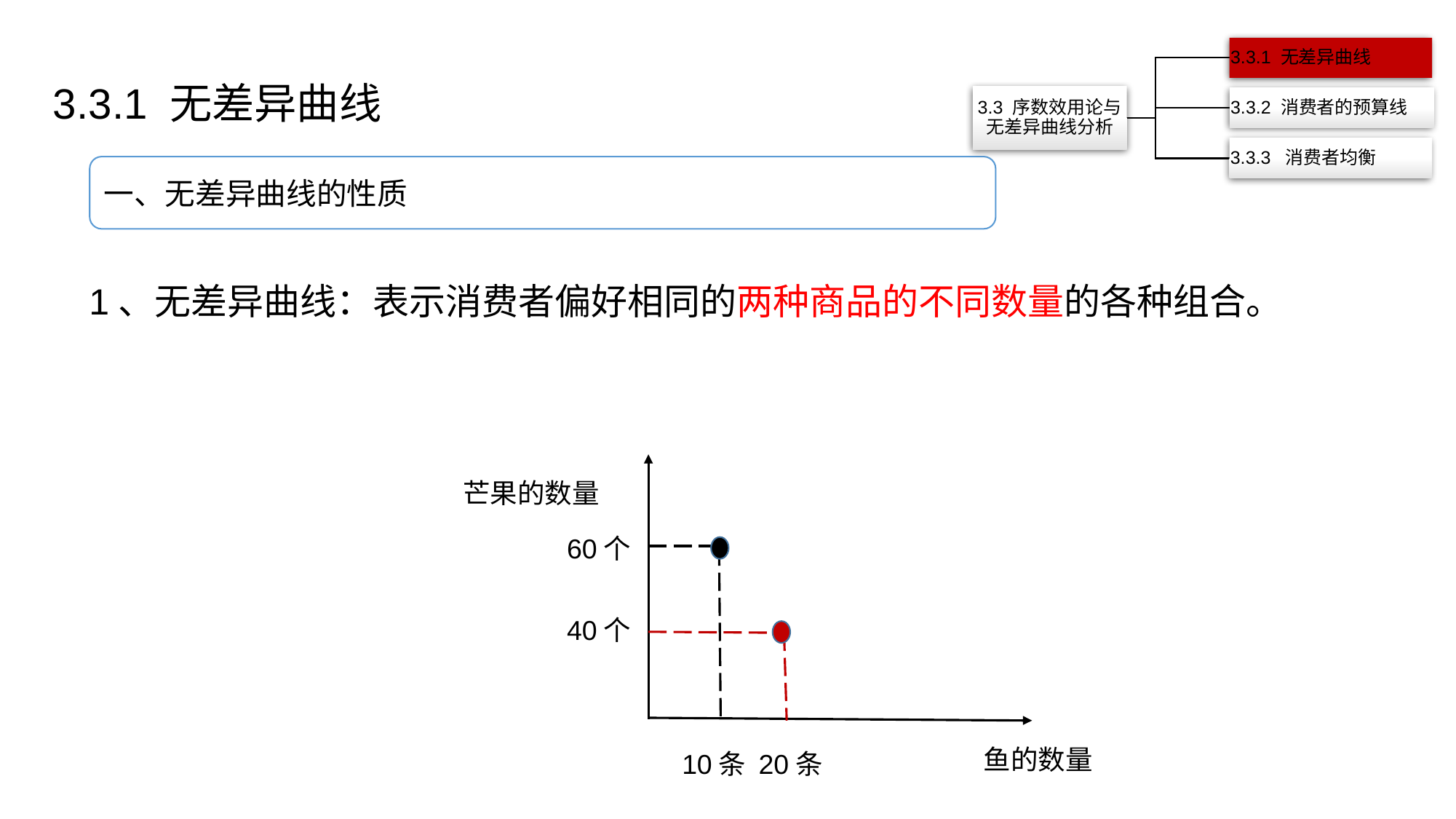

3.3 序数效用论与无差异曲线分析
3.3.1 无差异曲线
3.3.2 消费者的预算线
3.3.3  消费者均衡

3.3.1 无差异曲线
一、无差异曲线的性质
1、无差异曲线：表示消费者偏好相同的两种商品的不同数量的各种组合。
芒果的数量
60个

40个

鱼的数量
10条
20条